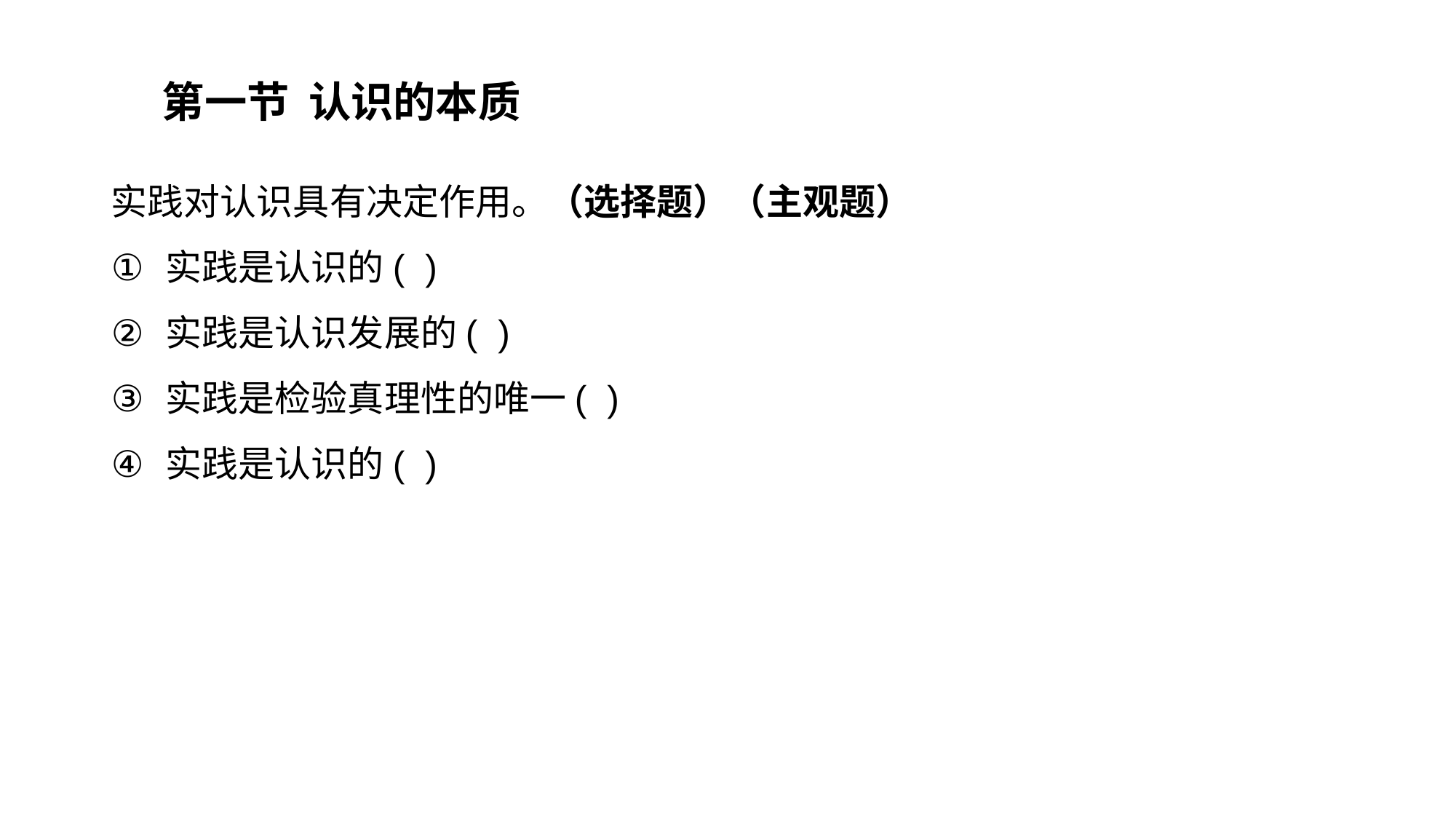

第一节  认识的本质
实践对认识具有决定作用。（选择题）（主观题）
实践是认识的(  )
实践是认识发展的(  )
实践是检验真理性的唯一(  )
实践是认识的(  )